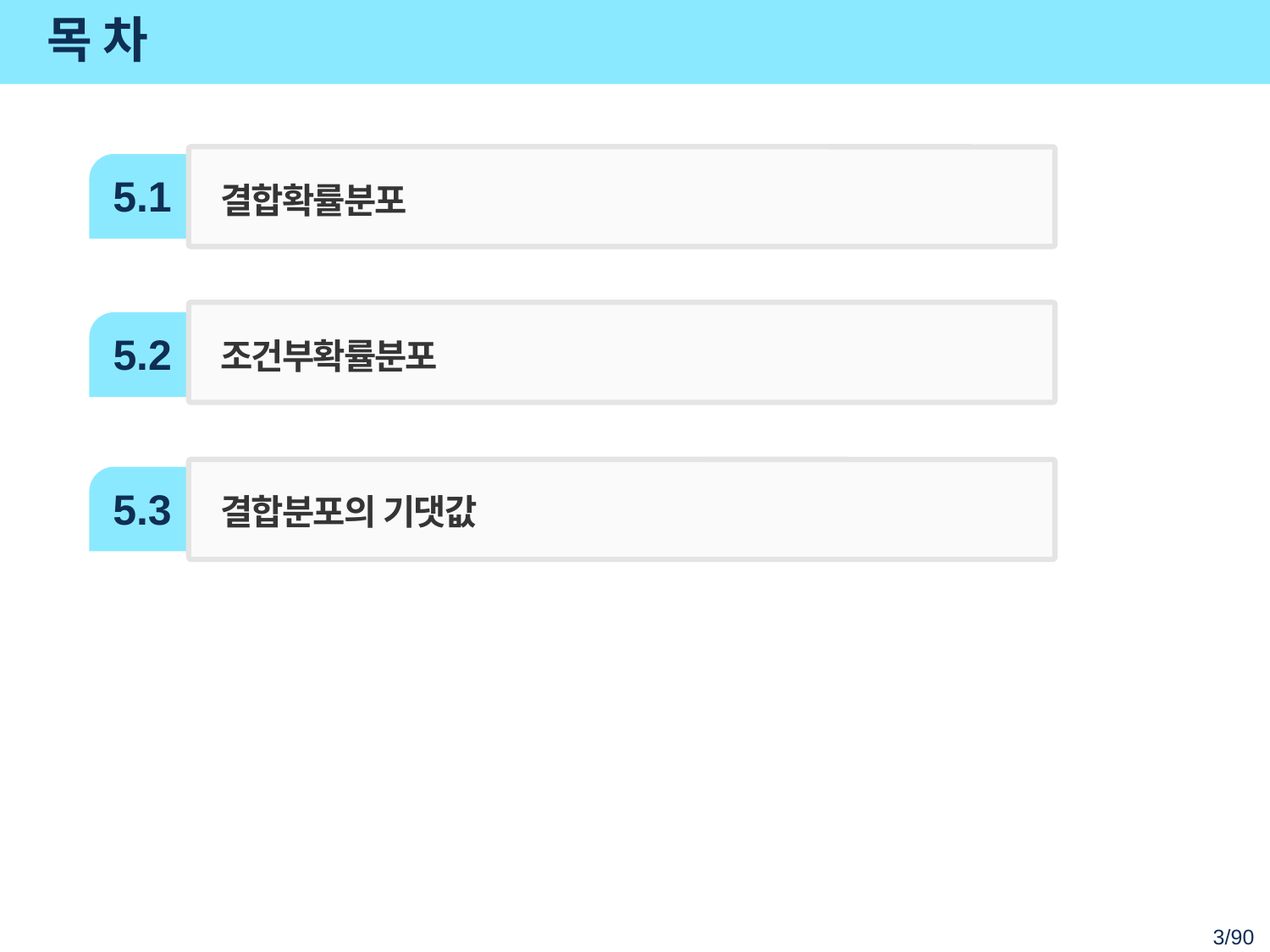

# 목 차

5.1
결합확률분포

조건부확률분포
5.2

5.3
결합분포의 기댓값